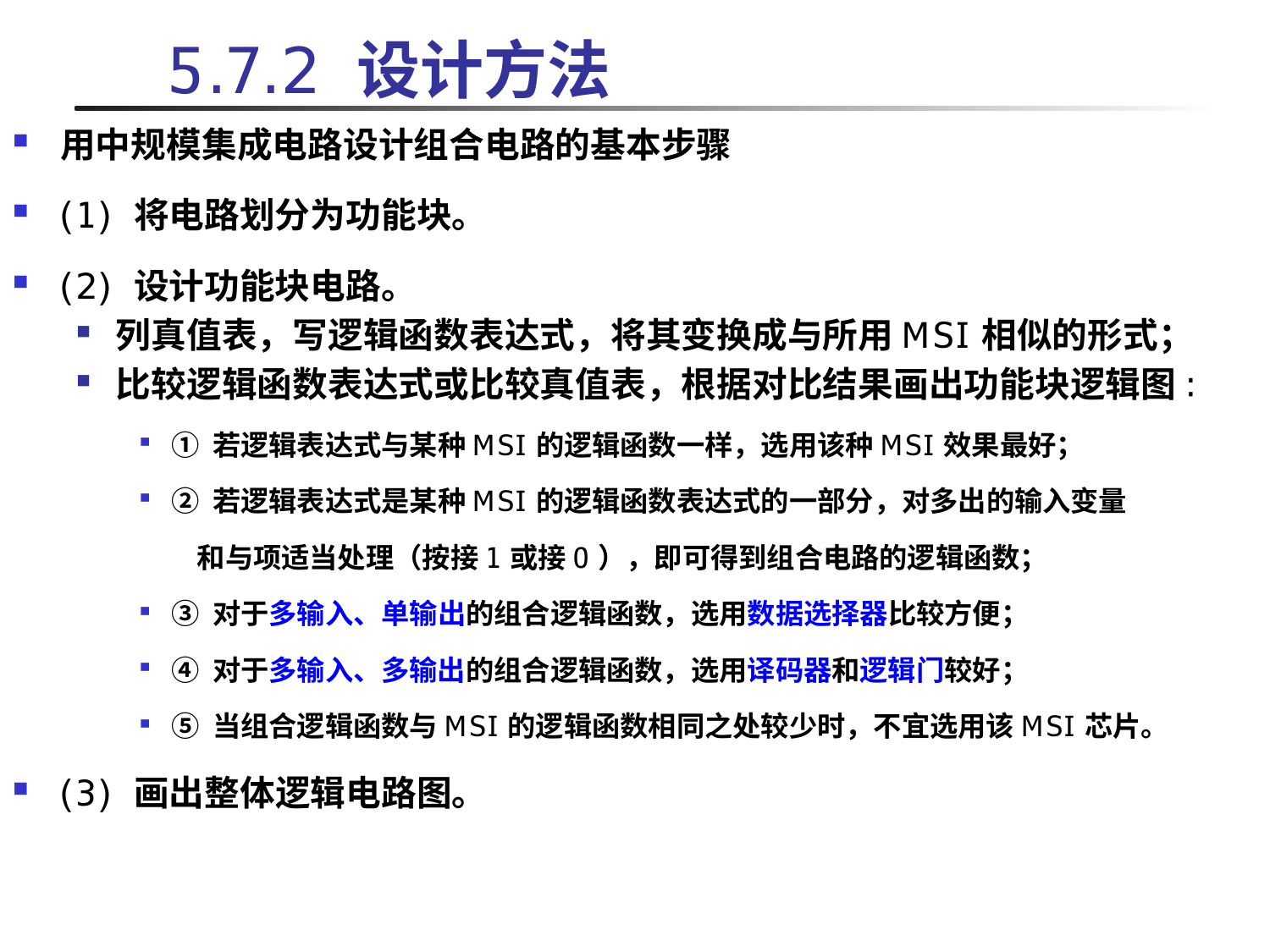

# 5.7.2 设计方法
用中规模集成电路设计组合电路的基本步骤
(1) 将电路划分为功能块。
(2) 设计功能块电路。
列真值表，写逻辑函数表达式，将其变换成与所用MSI相似的形式；
比较逻辑函数表达式或比较真值表，根据对比结果画出功能块逻辑图:
① 若逻辑表达式与某种MSI的逻辑函数一样，选用该种MSI效果最好；
② 若逻辑表达式是某种MSI的逻辑函数表达式的一部分，对多出的输入变量
        和与项适当处理（按接1或接0），即可得到组合电路的逻辑函数；
③ 对于多输入、单输出的组合逻辑函数，选用数据选择器比较方便；
④ 对于多输入、多输出的组合逻辑函数，选用译码器和逻辑门较好；
⑤ 当组合逻辑函数与MSI的逻辑函数相同之处较少时，不宜选用该MSI芯片。
(3) 画出整体逻辑电路图。